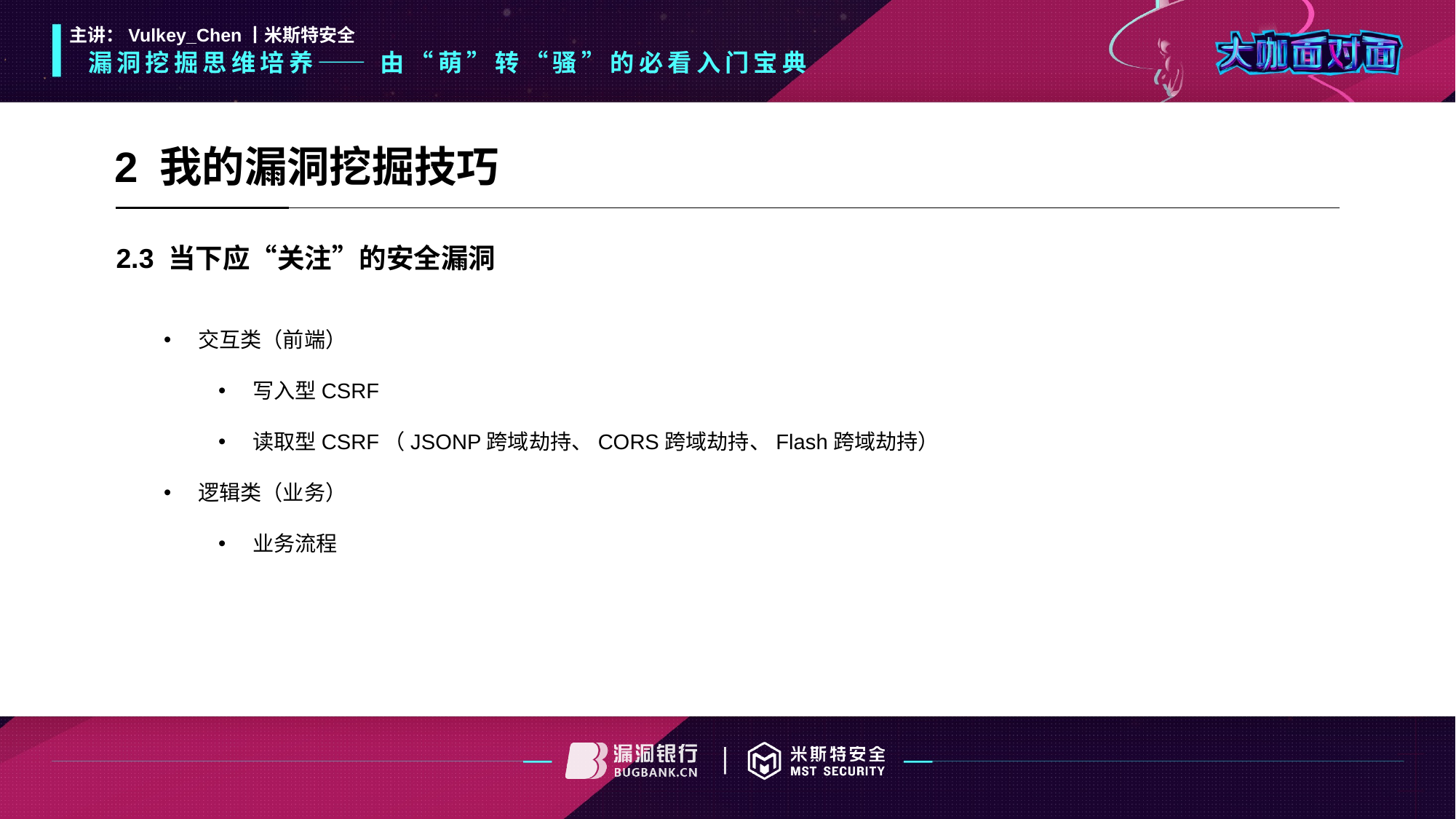

63
2 我的漏洞挖掘技巧
2.3 当下应“关注”的安全漏洞
交互类（前端）
写入型CSRF
读取型CSRF（JSONP跨域劫持、CORS跨域劫持、Flash跨域劫持）
逻辑类（业务）
业务流程